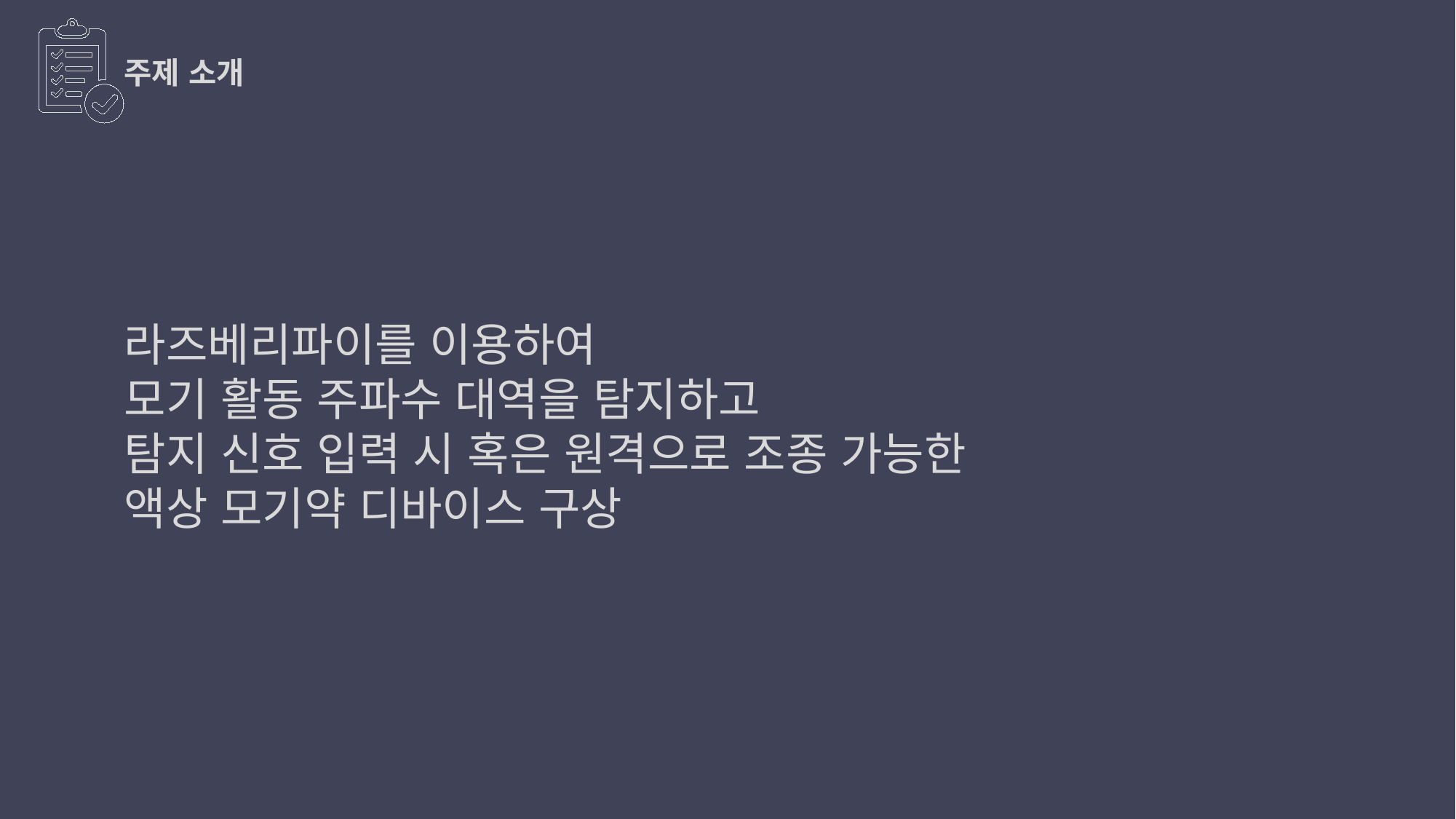

주제 소개
라즈베리파이를 이용하여
모기 활동 주파수 대역을 탐지하고
탐지 신호 입력 시 혹은 원격으로 조종 가능한
액상 모기약 디바이스 구상